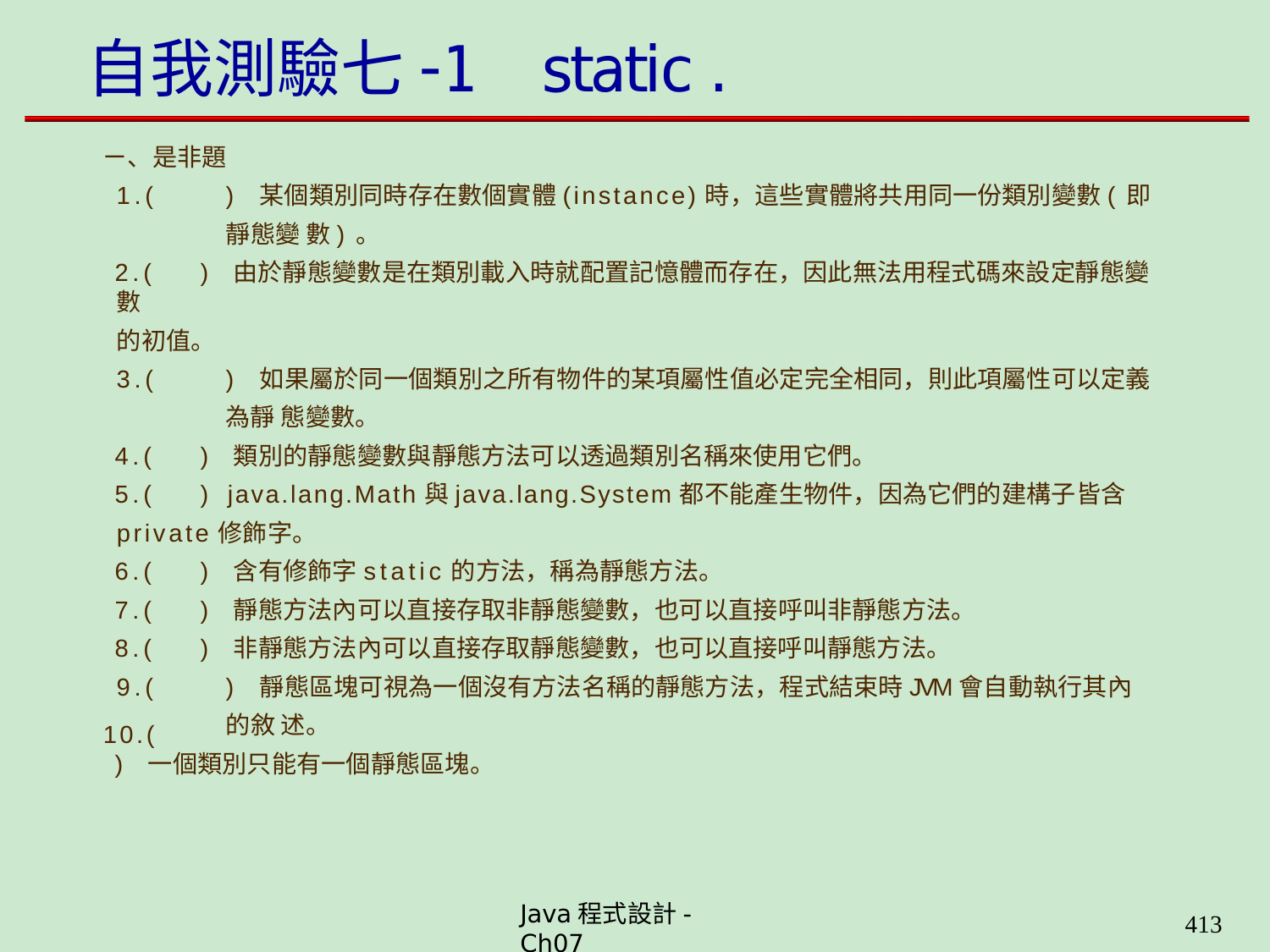

# 自我測驗七-1	static .
ㄧ、是非題
1.(	) 某個類別同時存在數個實體(instance)時，這些實體將共用同一份類別變數(即靜態變 數)。
2.(	) 由於靜態變數是在類別載入時就配置記憶體而存在，因此無法用程式碼來設定靜態變數
的初值。
3.(	) 如果屬於同一個類別之所有物件的某項屬性值必定完全相同，則此項屬性可以定義為靜 態變數。
4.(	) 類別的靜態變數與靜態方法可以透過類別名稱來使用它們。
5.(	) java.lang.Math與java.lang.System都不能產生物件，因為它們的建構子皆含
private修飾字。
6.(	) 含有修飾字static的方法，稱為靜態方法。
7.(	) 靜態方法內可以直接存取非靜態變數，也可以直接呼叫非靜態方法。
8.(	) 非靜態方法內可以直接存取靜態變數，也可以直接呼叫靜態方法。
9.(	) 靜態區塊可視為一個沒有方法名稱的靜態方法，程式結束時JVM會自動執行其內的敘 述。
) 一個類別只能有一個靜態區塊。
10.(
Java程式設計-Ch07
413